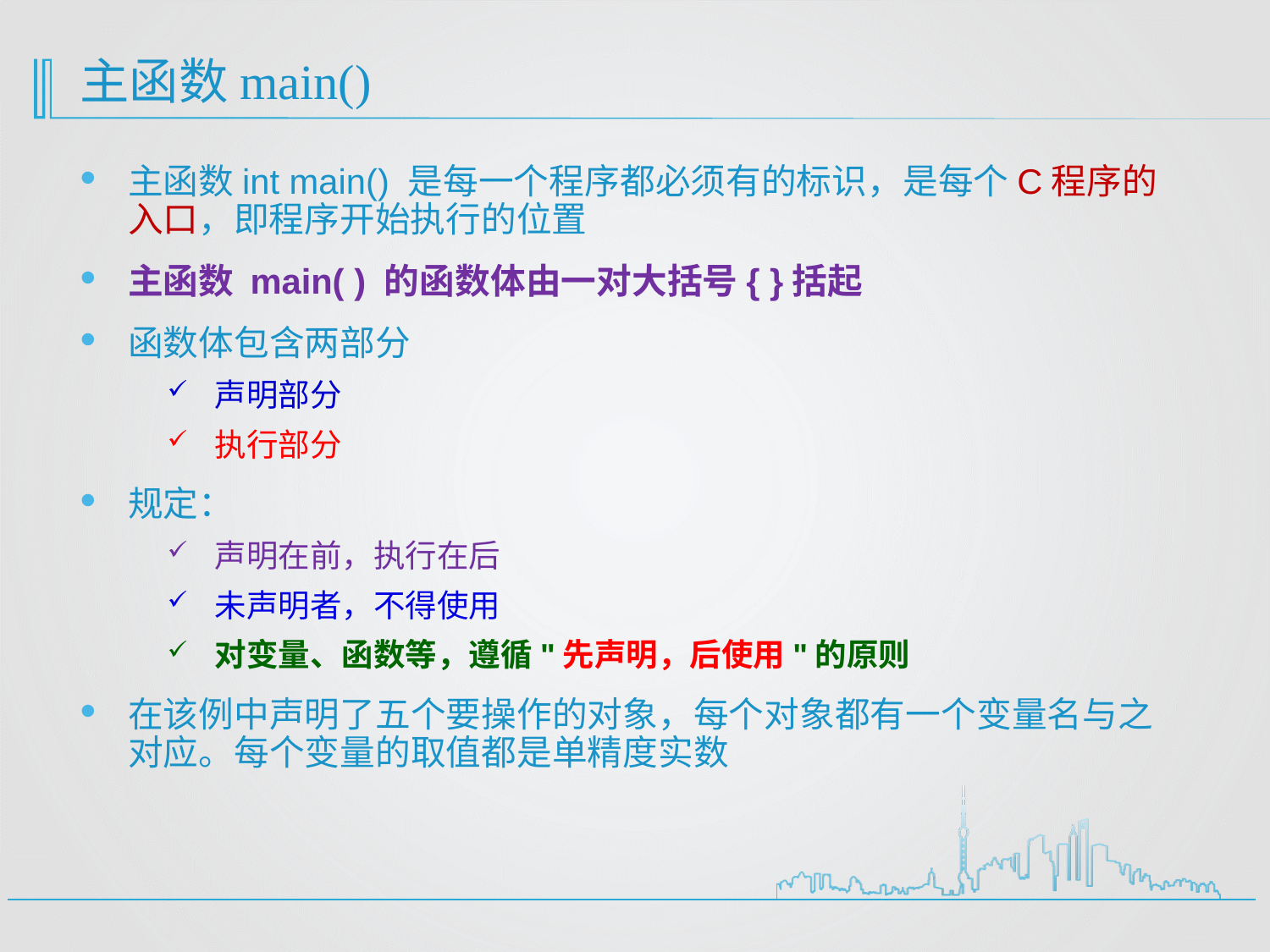

# 主函数main()
主函数int main() 是每一个程序都必须有的标识，是每个C程序的入口，即程序开始执行的位置
主函数 main( ) 的函数体由一对大括号{ }括起
函数体包含两部分
声明部分
执行部分
规定：
声明在前，执行在后
未声明者，不得使用
对变量、函数等，遵循"先声明，后使用"的原则
在该例中声明了五个要操作的对象，每个对象都有一个变量名与之对应。每个变量的取值都是单精度实数